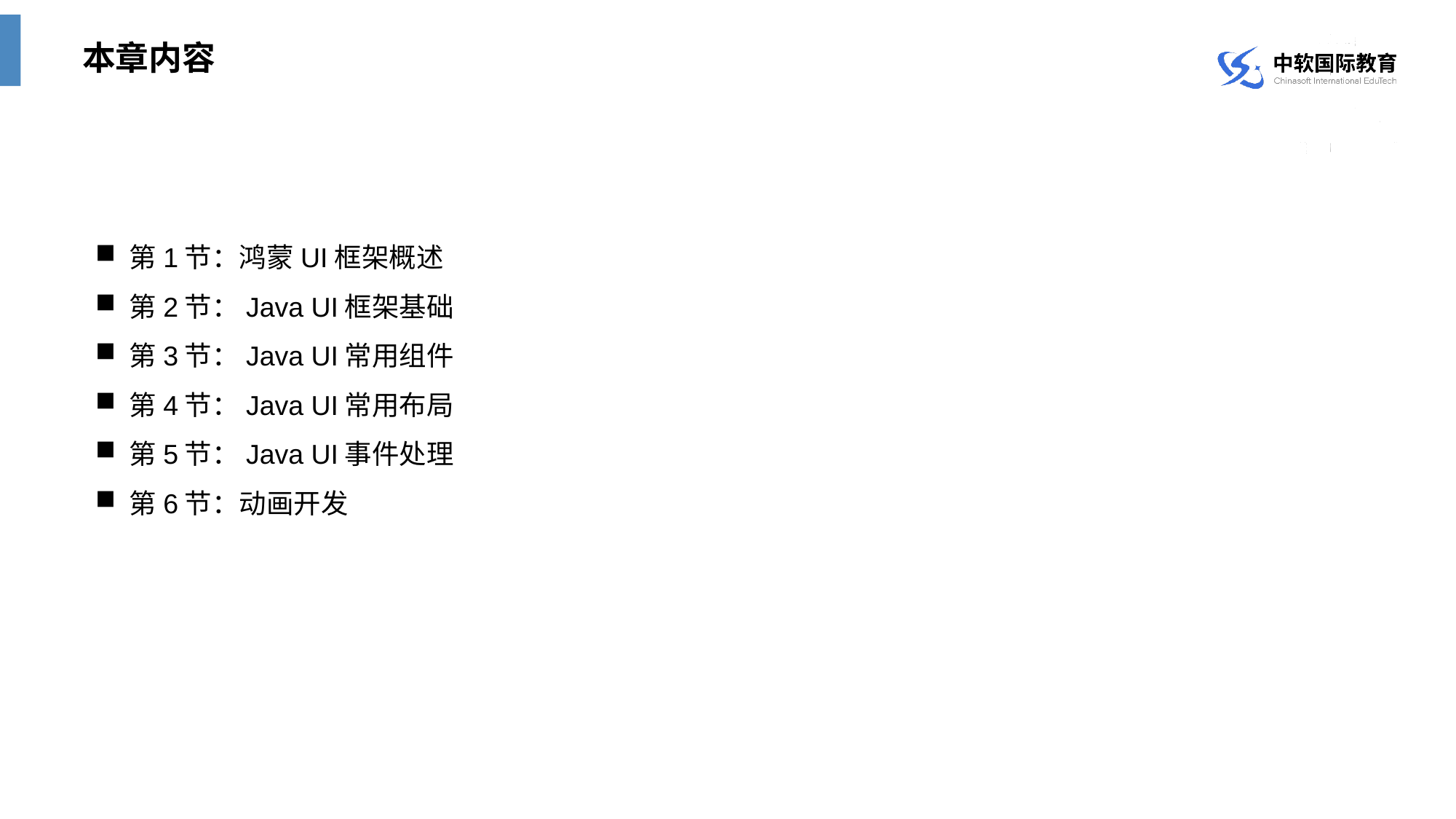

本章内容
第1节：鸿蒙UI框架概述
第2节：Java UI框架基础
第3节：Java UI常用组件
第4节：Java UI常用布局
第5节：Java UI事件处理
第6节：动画开发